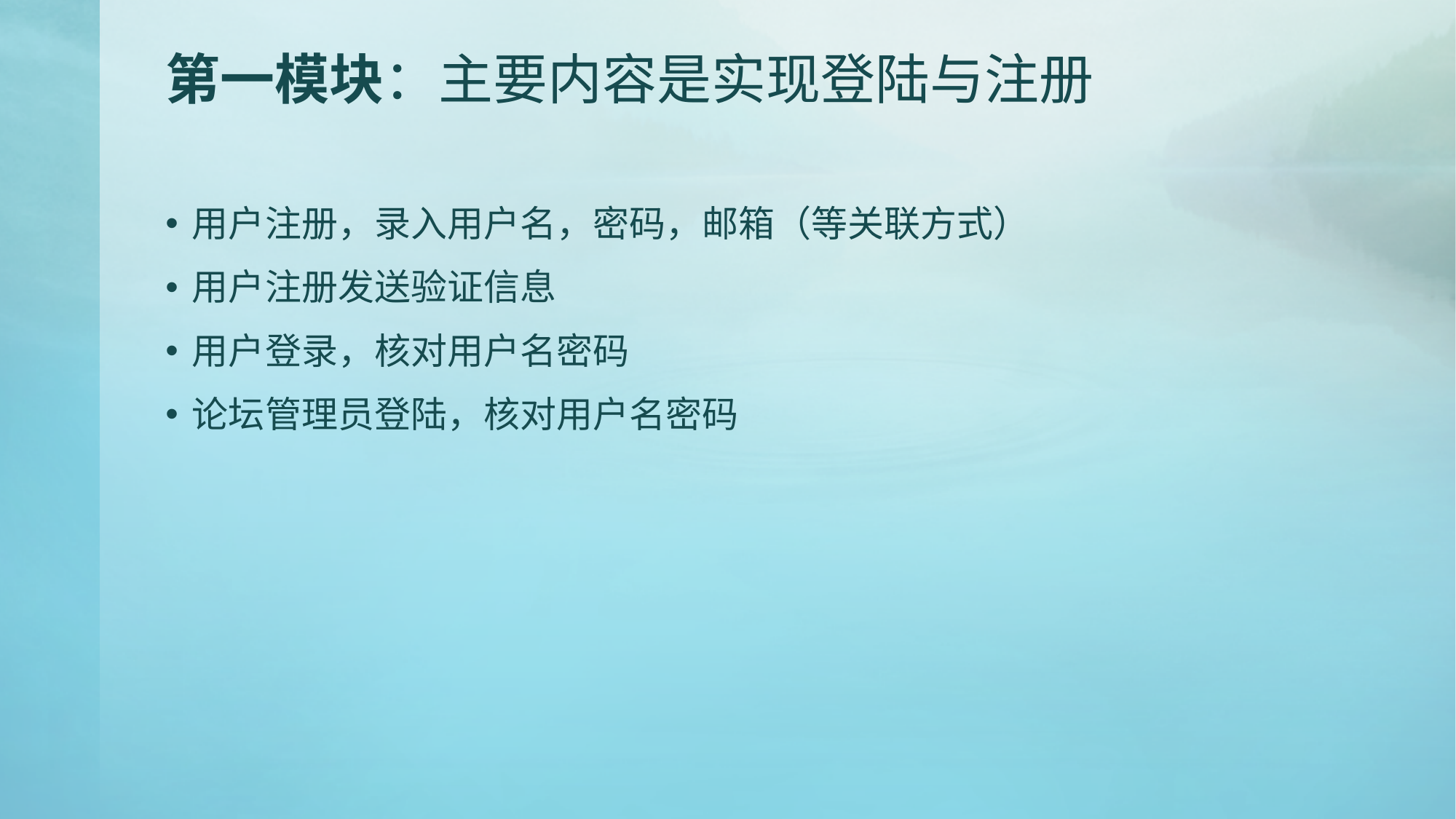

# 第一模块：主要内容是实现登陆与注册
用户注册，录入用户名，密码，邮箱（等关联方式）
用户注册发送验证信息
用户登录，核对用户名密码
论坛管理员登陆，核对用户名密码